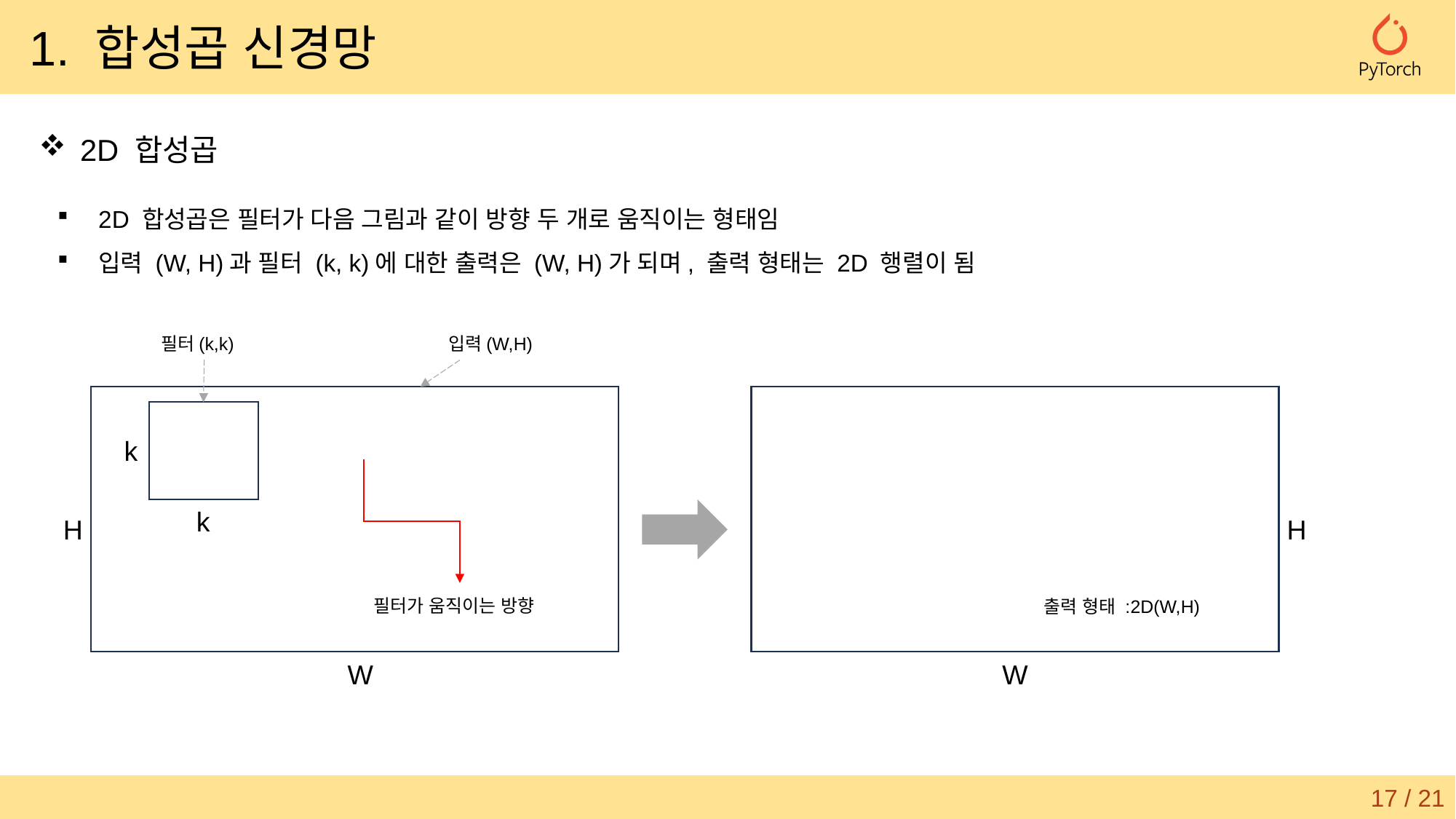

1. 합성곱 신경망
2D 합성곱
2D 합성곱은 필터가 다음 그림과 같이 방향 두 개로 움직이는 형태임
입력 (W, H)과 필터 (k, k)에 대한 출력은 (W, H)가 되며, 출력 형태는 2D 행렬이 됨
필터(k,k)
입력(W,H)

k
k

H
H
필터가 움직이는 방향
출력 형태 :2D(W,H)
W
W
17 / 21